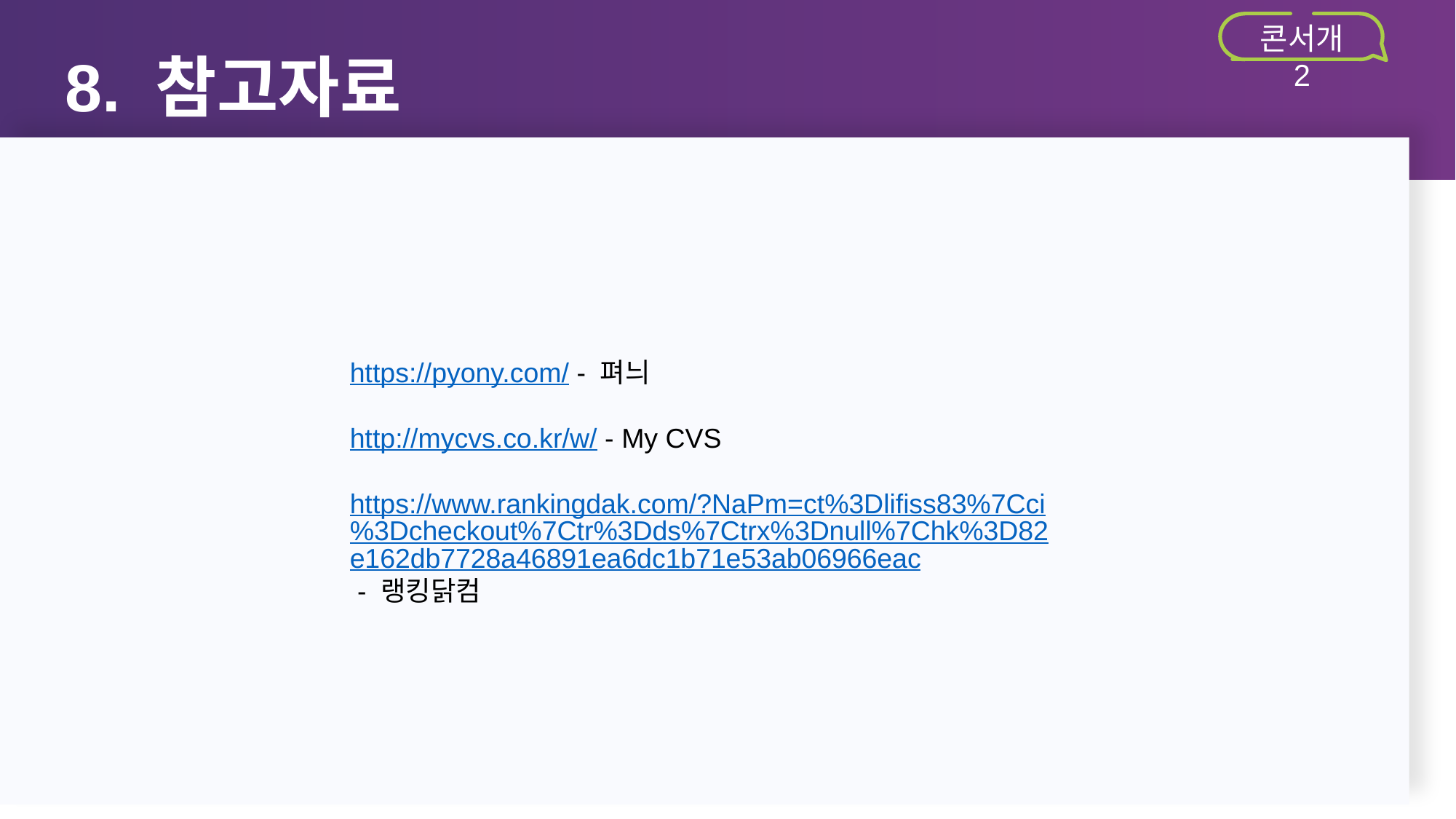

8. 참고자료

콘서개 2

https://pyony.com/ - 펴늬

http://mycvs.co.kr/w/ - My CVS

https://www.rankingdak.com/?NaPm=ct%3Dlifiss83%7Cci%3Dcheckout%7Ctr%3Dds%7Ctrx%3Dnull%7Chk%3D82e162db7728a46891ea6dc1b71e53ab06966eac - 랭킹닭컴